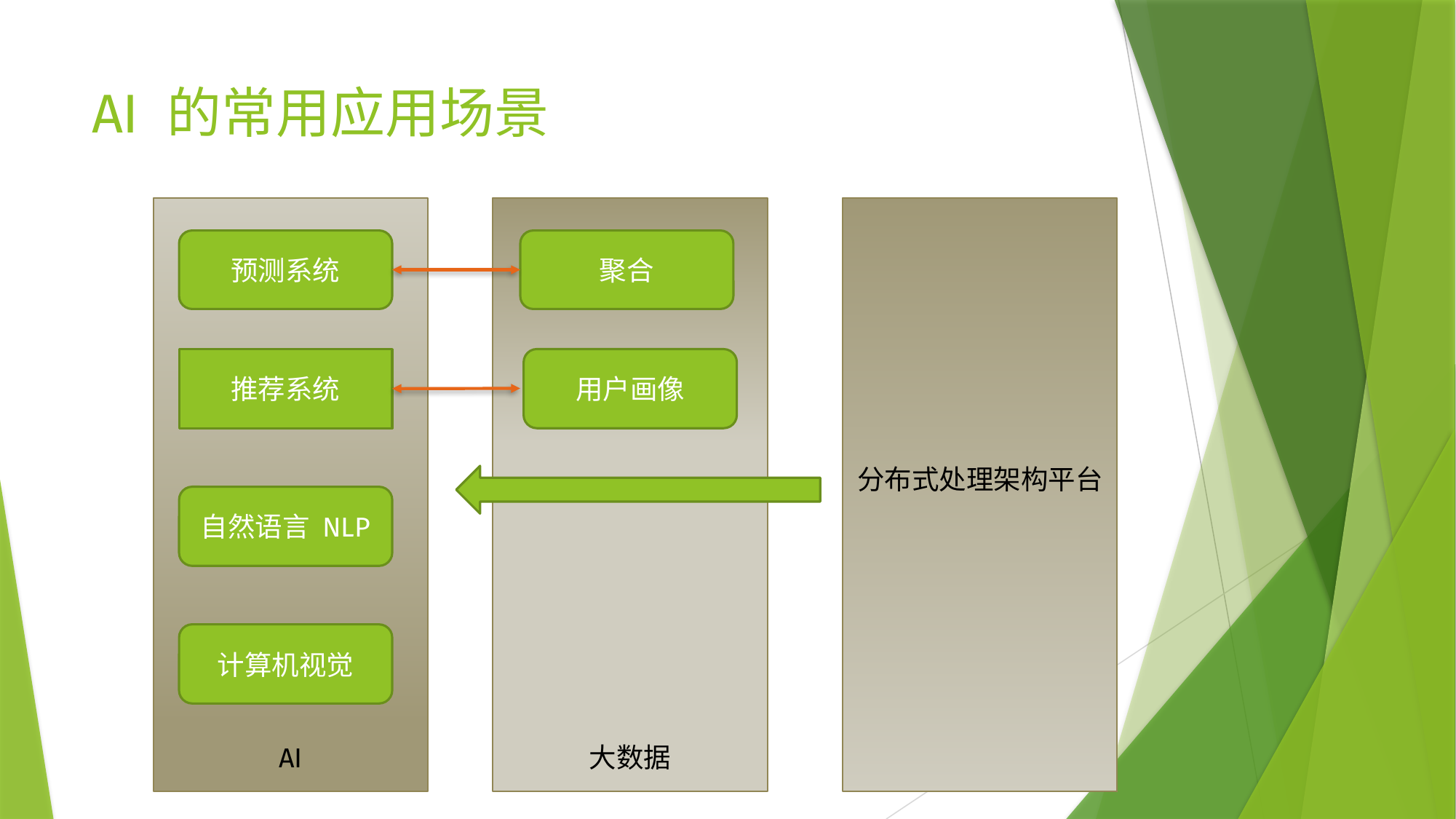

# AI 的常用应用场景

AI

大数据
分布式处理架构平台

聚合
预测系统
推荐系统
用户画像

自然语言 NLP
计算机视觉